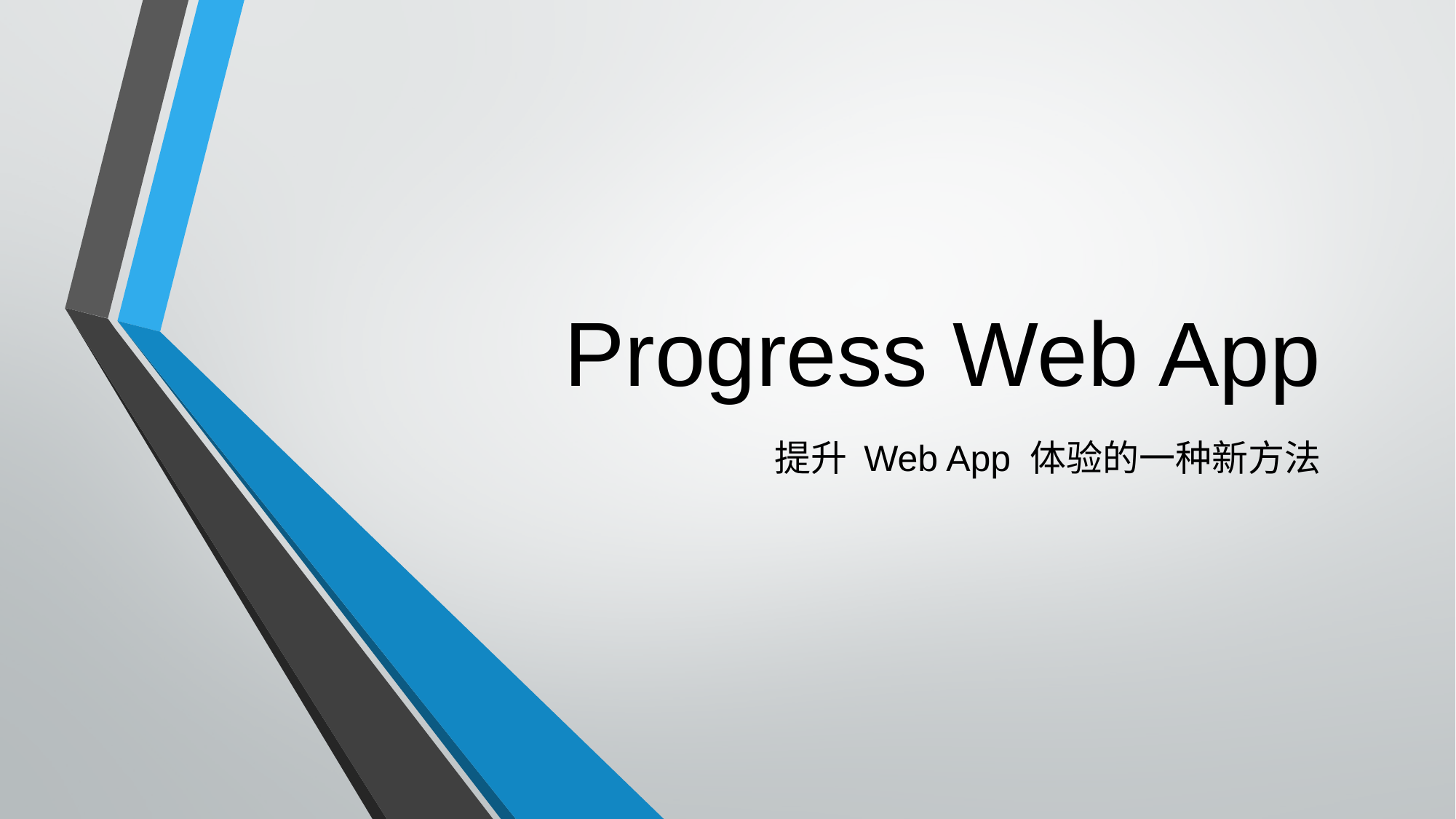

# Progress Web App
提升 Web App 体验的一种新方法